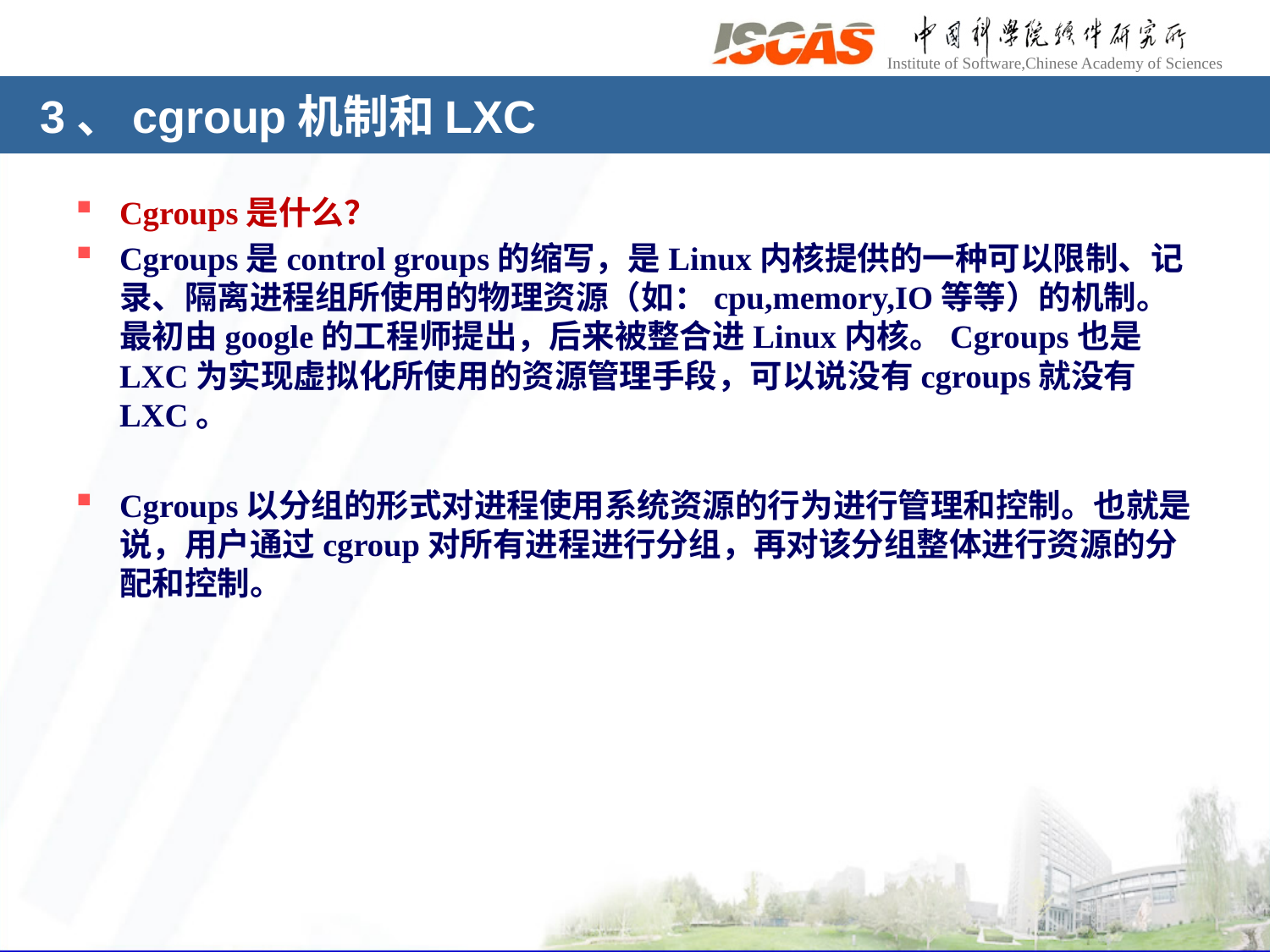

# 3、cgroup机制和LXC
Cgroups是什么？
Cgroups是control groups的缩写，是Linux内核提供的一种可以限制、记录、隔离进程组所使用的物理资源（如：cpu,memory,IO等等）的机制。最初由google的工程师提出，后来被整合进Linux内核。Cgroups也是LXC为实现虚拟化所使用的资源管理手段，可以说没有cgroups就没有LXC。

Cgroups以分组的形式对进程使用系统资源的行为进行管理和控制。也就是说，用户通过cgroup对所有进程进行分组，再对该分组整体进行资源的分配和控制。